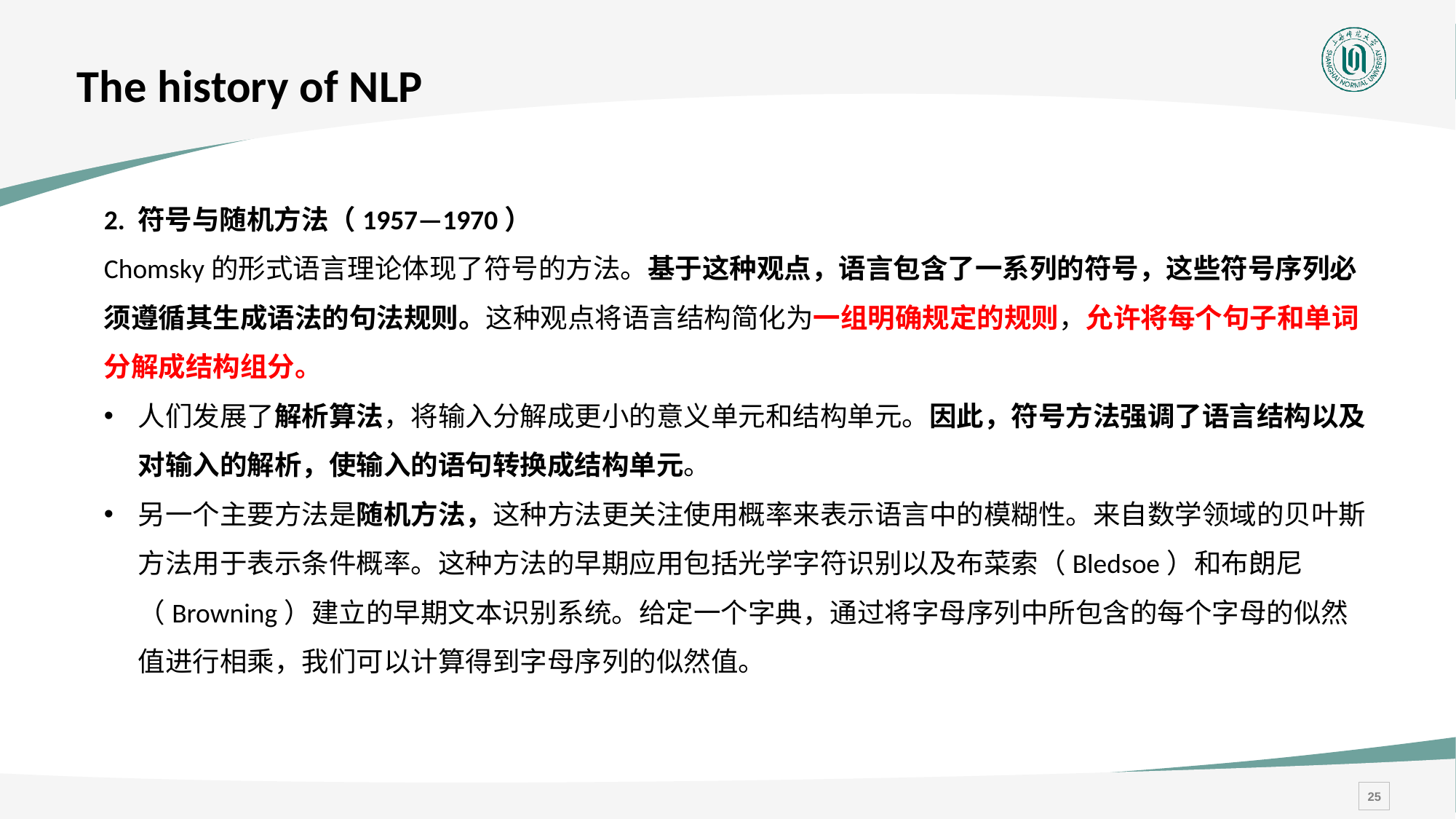

The history of NLP
2. 符号与随机方法（1957—1970）
Chomsky的形式语言理论体现了符号的方法。基于这种观点，语言包含了一系列的符号，这些符号序列必须遵循其生成语法的句法规则。这种观点将语言结构简化为一组明确规定的规则，允许将每个句子和单词分解成结构组分。
人们发展了解析算法，将输入分解成更小的意义单元和结构单元。因此，符号方法强调了语言结构以及对输入的解析，使输入的语句转换成结构单元。
另一个主要方法是随机方法，这种方法更关注使用概率来表示语言中的模糊性。来自数学领域的贝叶斯方法用于表示条件概率。这种方法的早期应用包括光学字符识别以及布菜索（Bledsoe）和布朗尼（Browning）建立的早期文本识别系统。给定一个字典，通过将字母序列中所包含的每个字母的似然值进行相乘，我们可以计算得到字母序列的似然值。